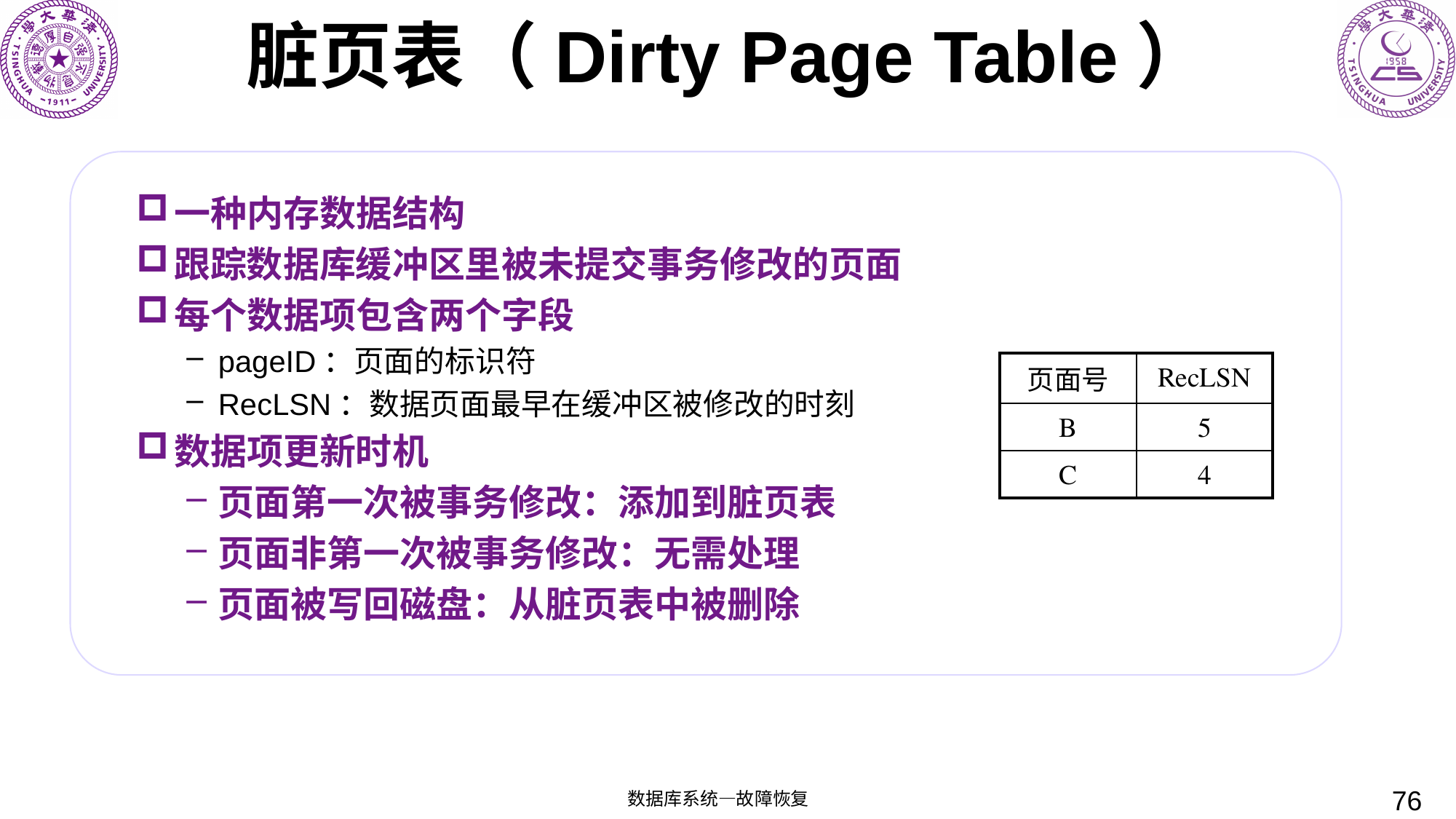

# 脏页表（Dirty Page Table）

一种内存数据结构
跟踪数据库缓冲区里被未提交事务修改的页面
每个数据项包含两个字段
pageID：页面的标识符
RecLSN：数据页面最早在缓冲区被修改的时刻
数据项更新时机
页面第一次被事务修改：添加到脏页表
页面非第一次被事务修改：无需处理
页面被写回磁盘：从脏页表中被删除

| 页面号 | RecLSN |
| --- | --- |
| B | 5 |
| C | 4 |
76
数据库系统—故障恢复